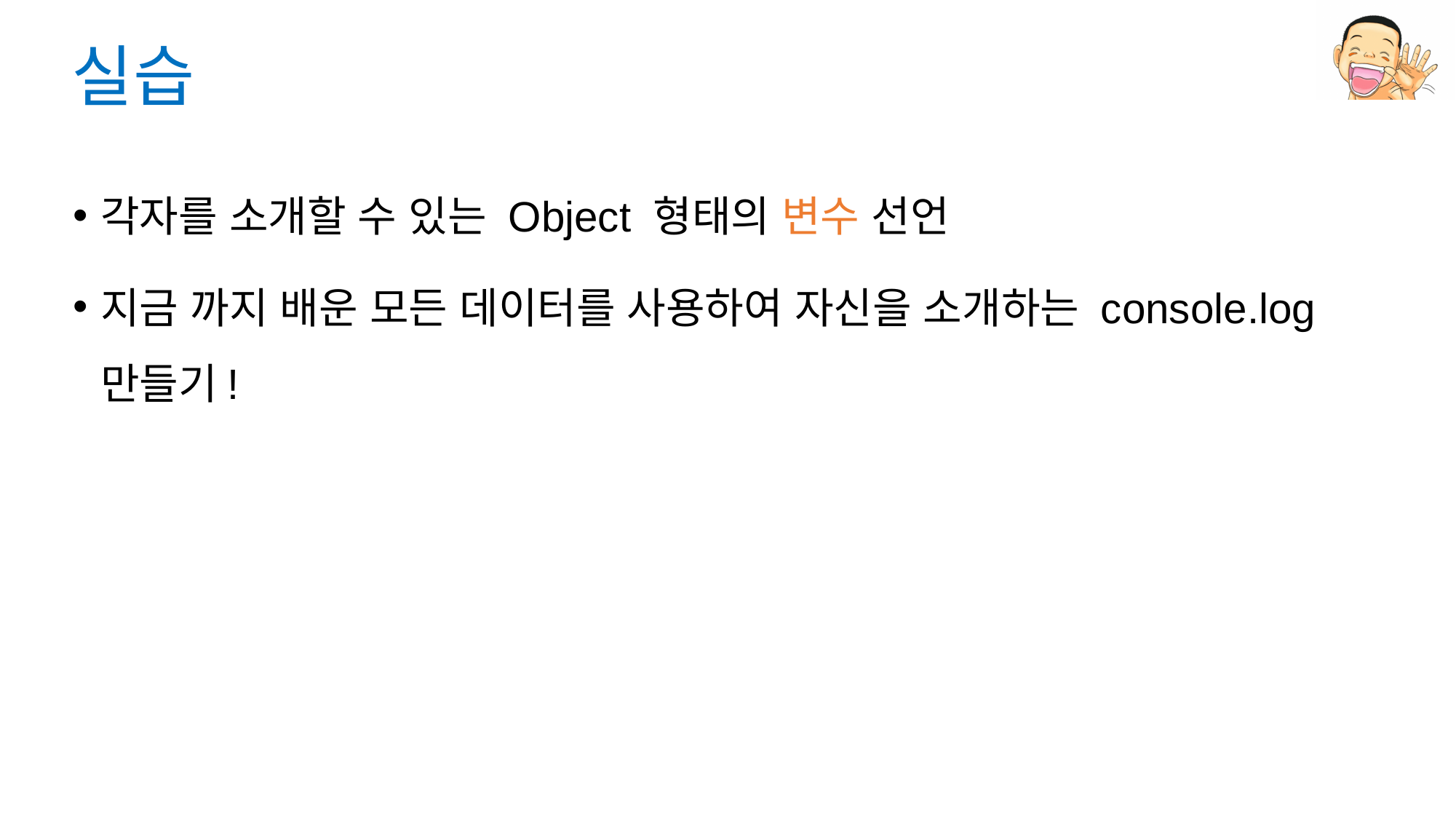

# 실습
각자를 소개할 수 있는 Object 형태의 변수 선언
지금 까지 배운 모든 데이터를 사용하여 자신을 소개하는 console.log 만들기!